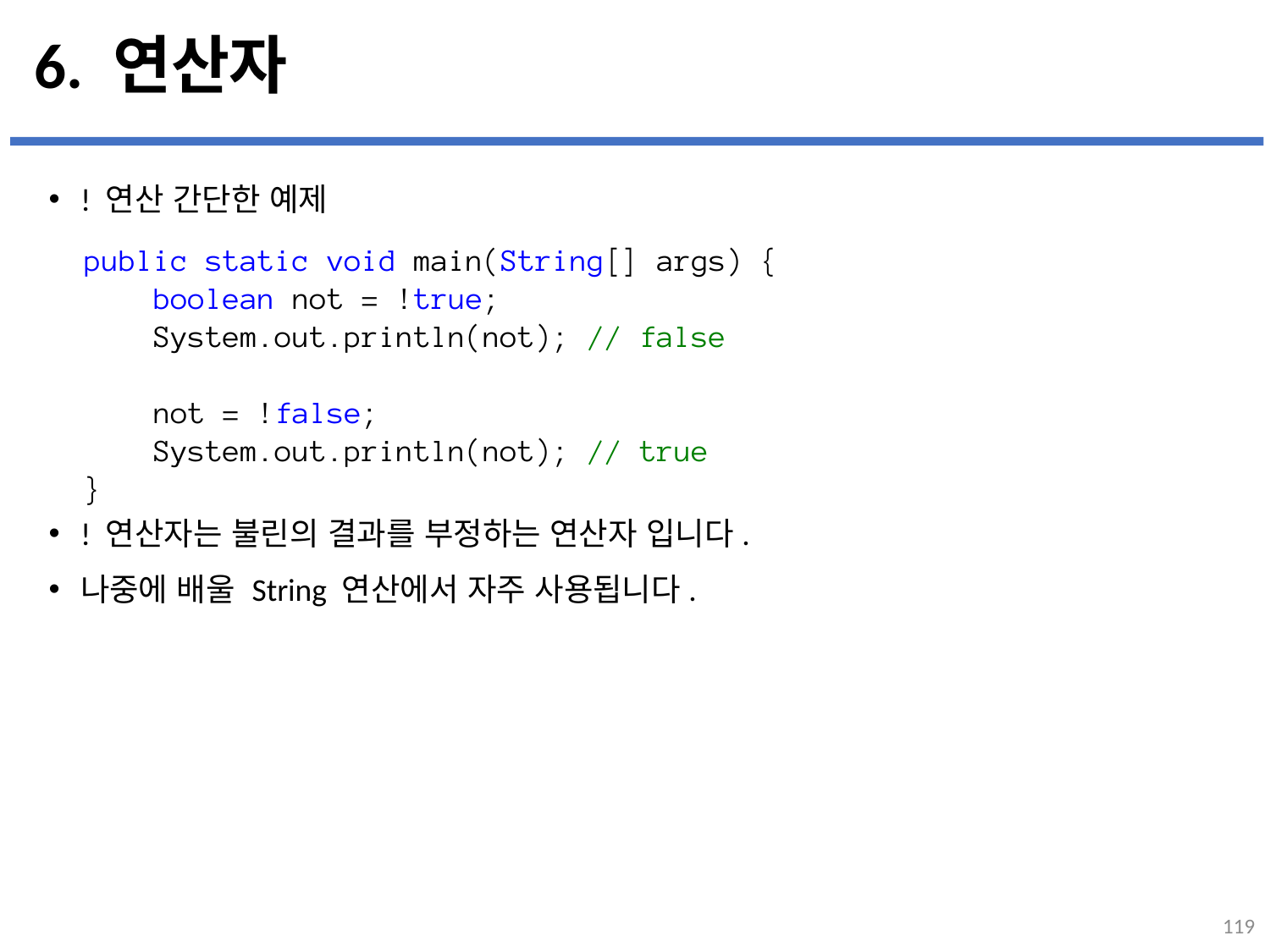

# 6. 연산자
! 연산 간단한 예제

! 연산자는 불린의 결과를 부정하는 연산자 입니다.
나중에 배울 String 연산에서 자주 사용됩니다.
...

설명
public static void main(String[] args) {
    boolean not = !true;
    System.out.println(not); // false
    not = !false;
    System.out.println(not); // true
}
119